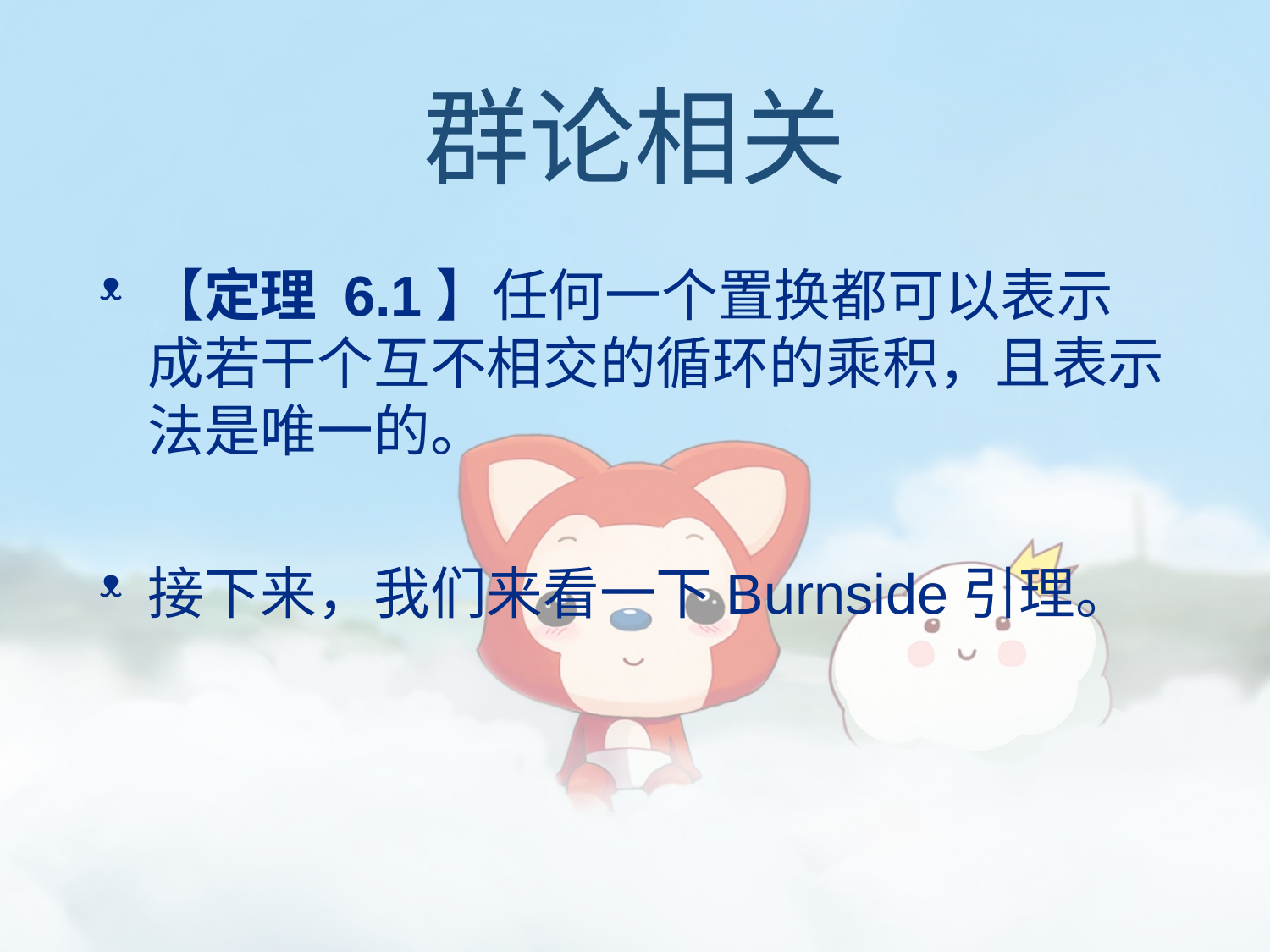

# 群论相关
【定理 6.1】任何一个置换都可以表示成若干个互不相交的循环的乘积，且表示法是唯一的。

接下来，我们来看一下Burnside引理。

141